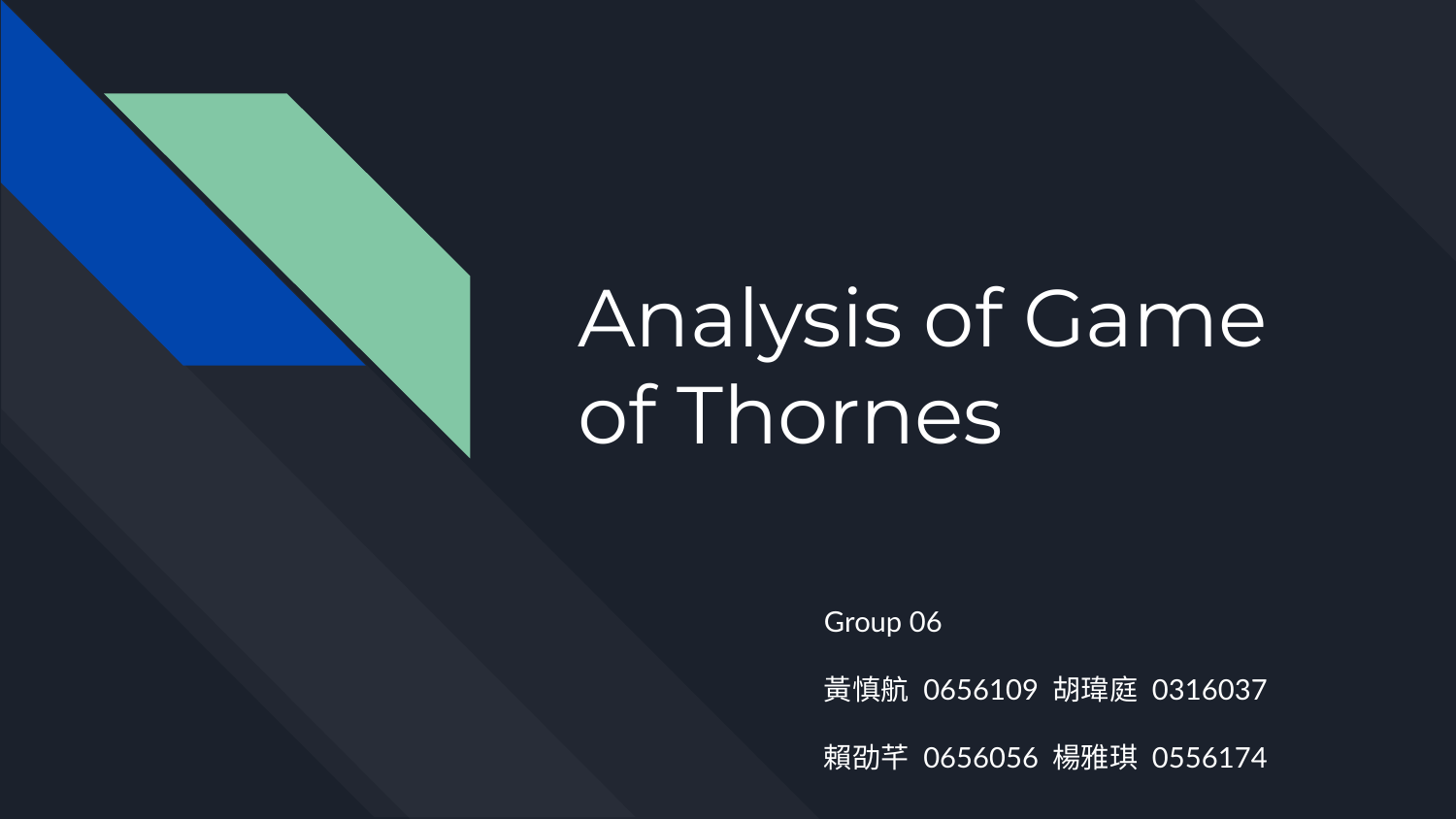

# Analysis of Game of Thornes
Group 06

黃慎航 0656109 胡瑋庭 0316037
賴劭芊 0656056 楊雅琪 0556174